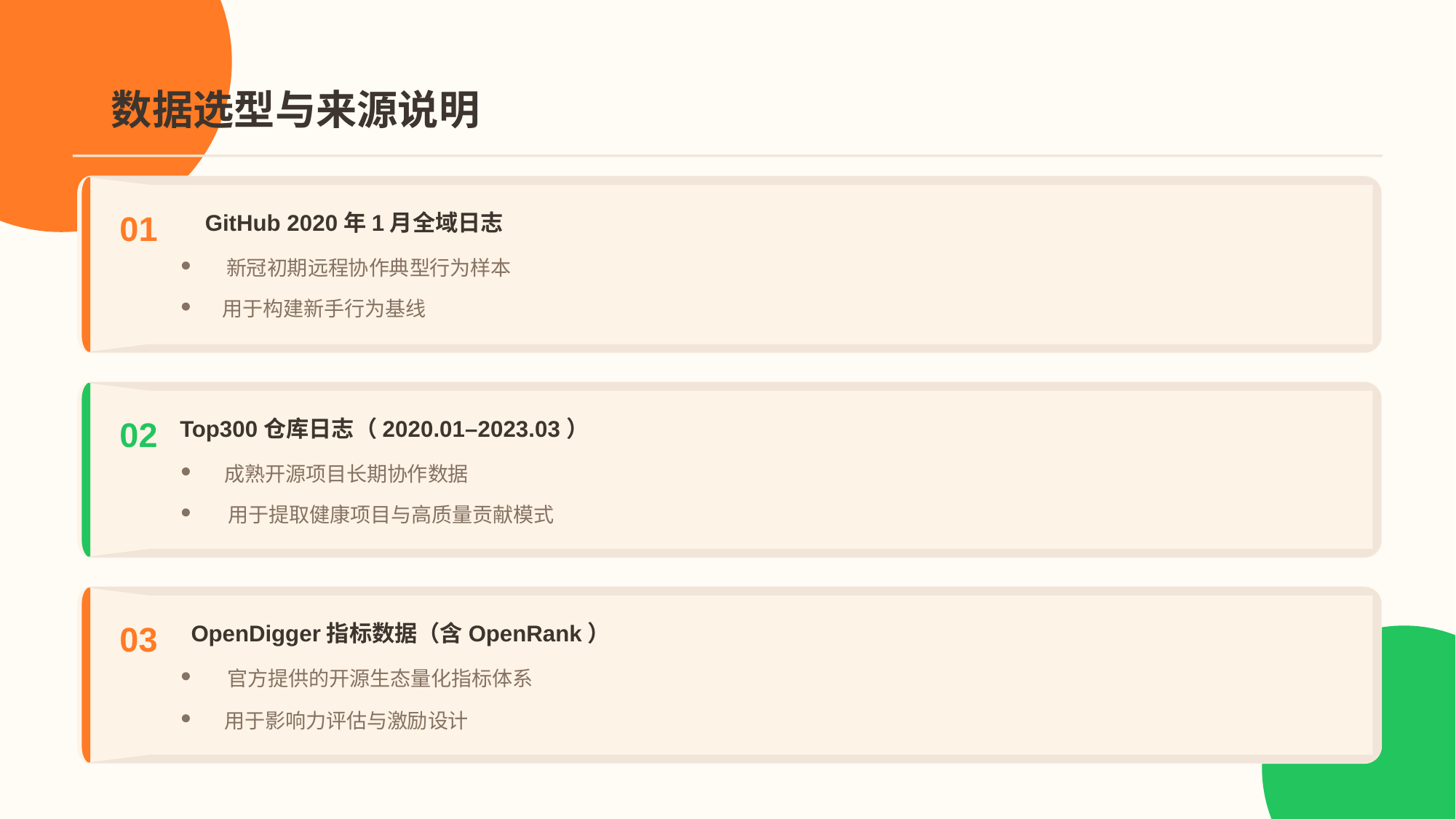

数据选型与来源说明

01
GitHub 2020年1月全域日志
新冠初期远程协作典型行为样本

用于构建新手行为基线

02
Top300仓库日志（2020.01–2023.03）
成熟开源项目长期协作数据

用于提取健康项目与高质量贡献模式

03
OpenDigger指标数据（含OpenRank）

官方提供的开源生态量化指标体系

用于影响力评估与激励设计